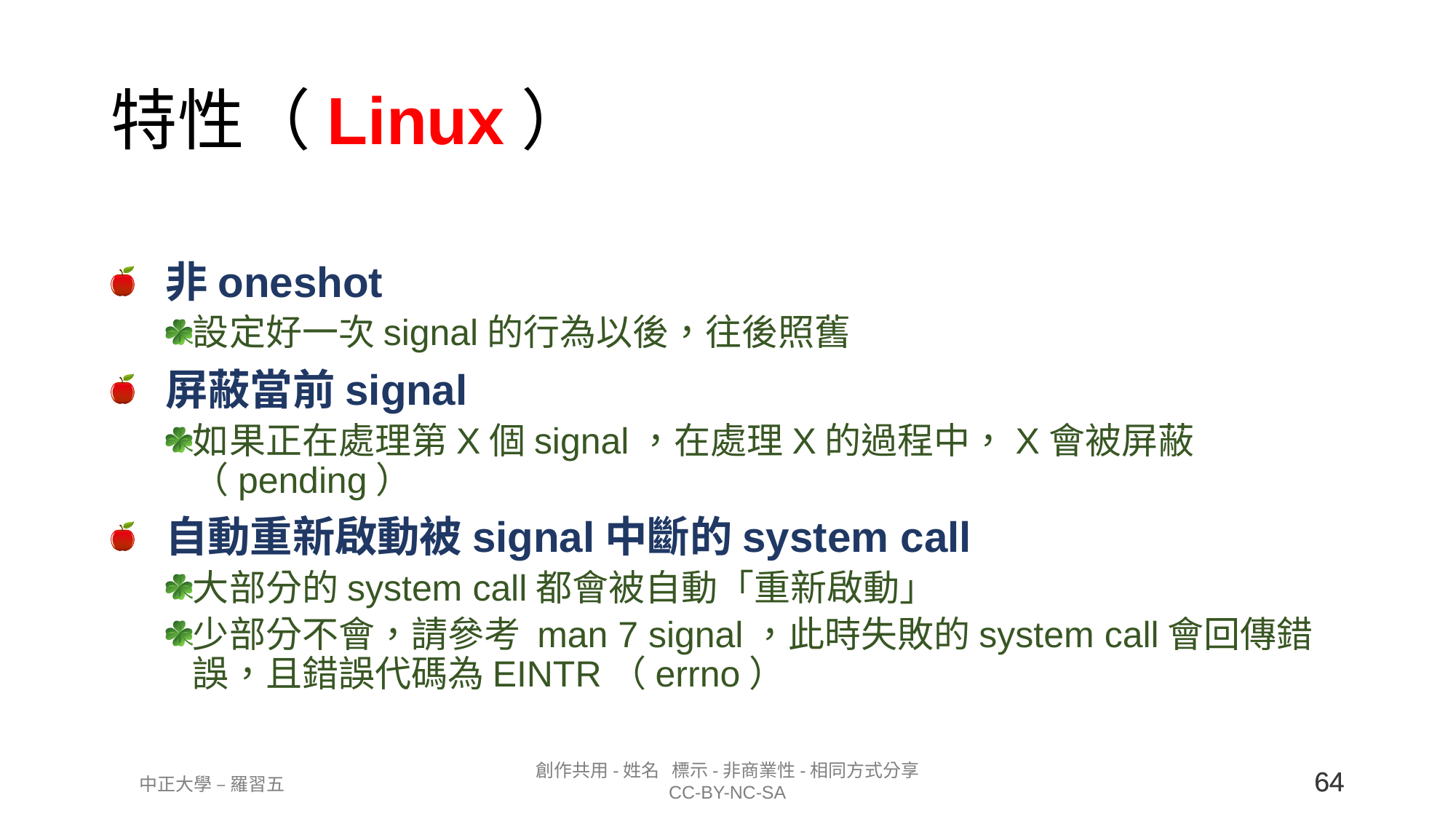

# 特性（Linux）
非oneshot
設定好一次signal的行為以後，往後照舊
屏蔽當前signal
如果正在處理第X個signal，在處理X的過程中，X會被屏蔽（pending）
自動重新啟動被signal中斷的system call
大部分的system call都會被自動「重新啟動」
少部分不會，請參考 man 7 signal，此時失敗的system call會回傳錯誤，且錯誤代碼為EINTR（errno）